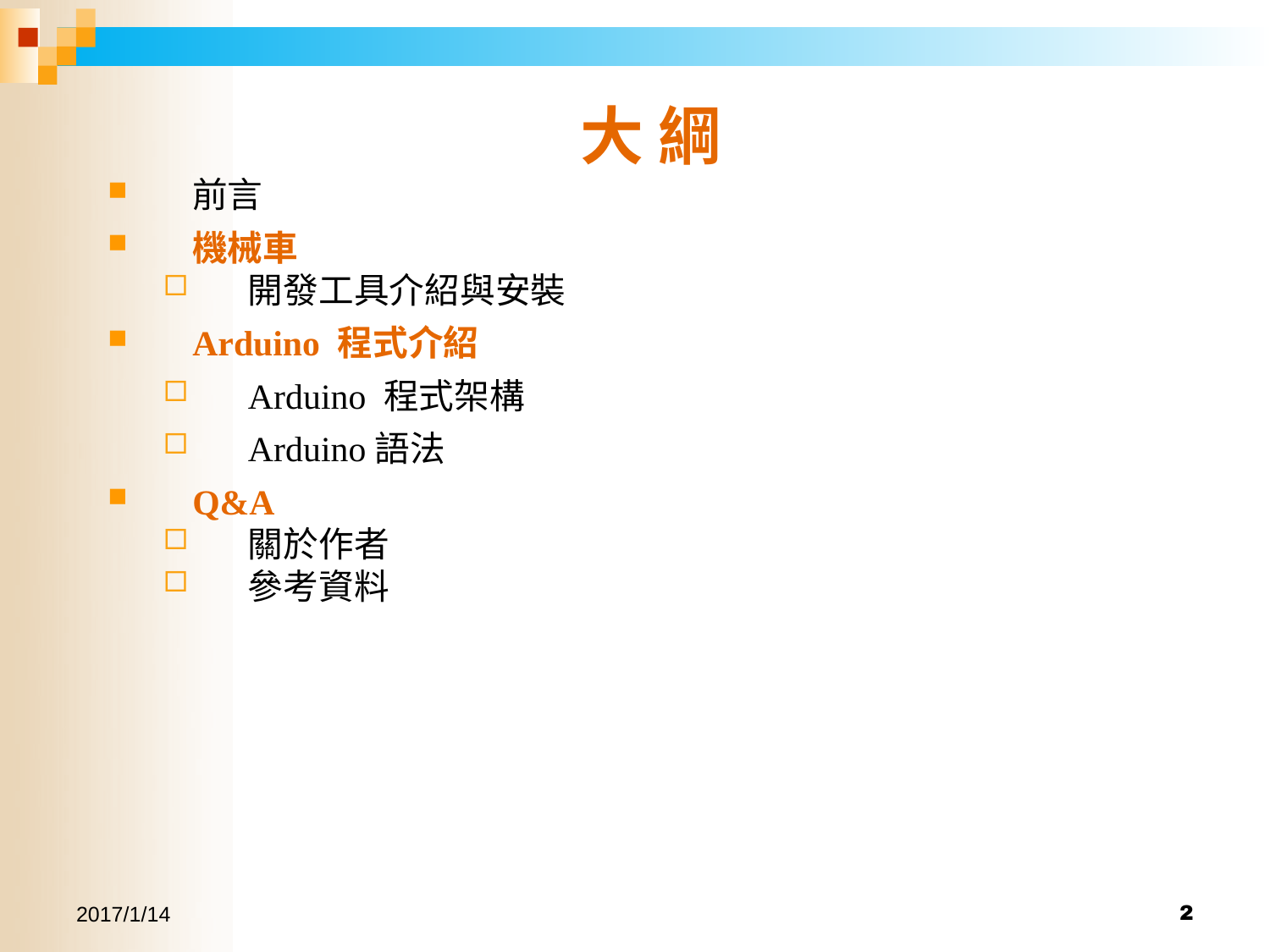

# 大 綱
前言
機械車
開發工具介紹與安裝
Arduino 程式介紹
Arduino 程式架構
Arduino語法
Q&A
關於作者
參考資料

2017/1/14
2